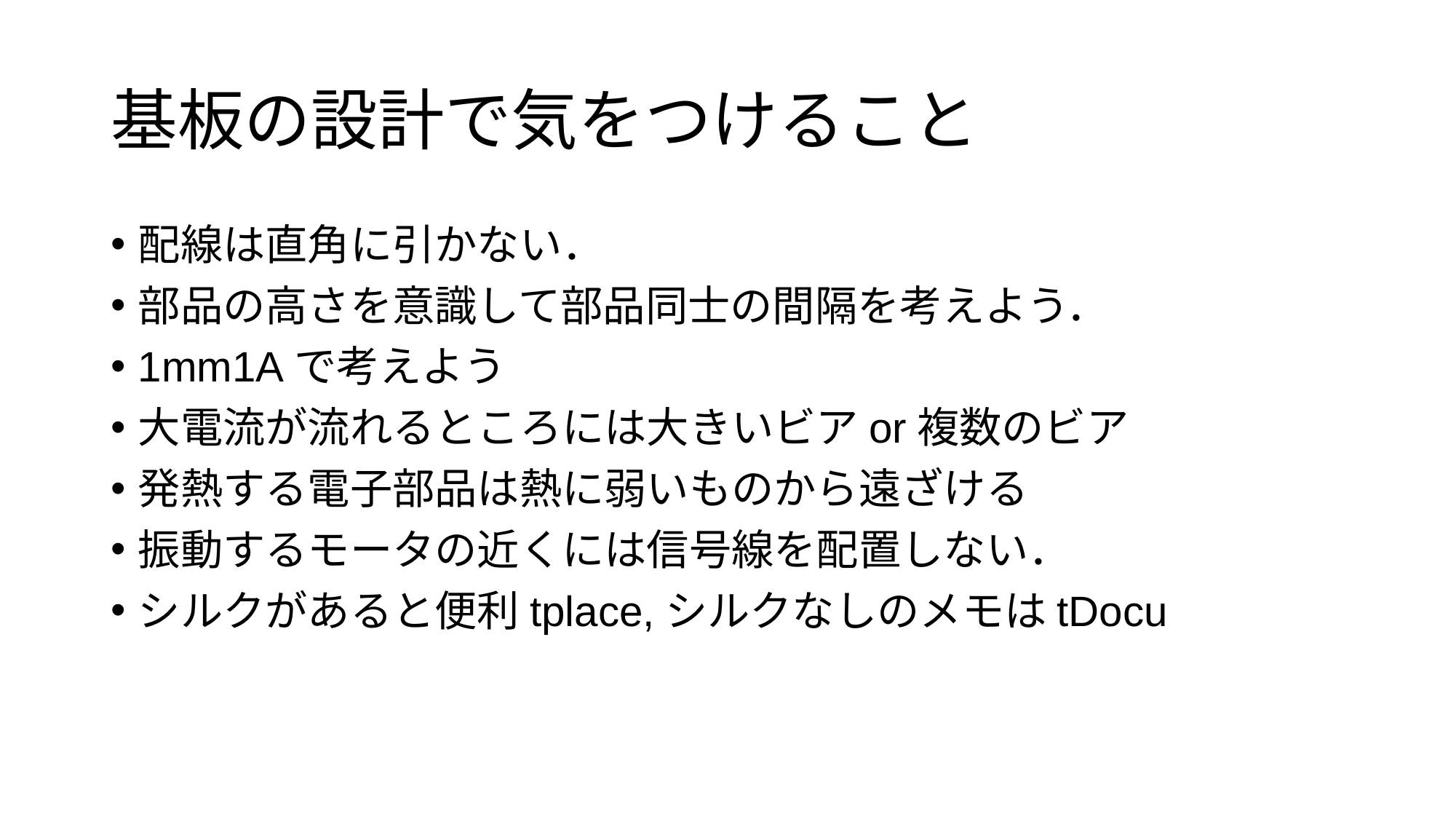

# 基板の設計で気をつけること
配線は直角に引かない．
部品の高さを意識して部品同士の間隔を考えよう．
1mm1Aで考えよう
大電流が流れるところには大きいビアor複数のビア
発熱する電子部品は熱に弱いものから遠ざける
振動するモータの近くには信号線を配置しない．
シルクがあると便利tplace,シルクなしのメモはtDocu